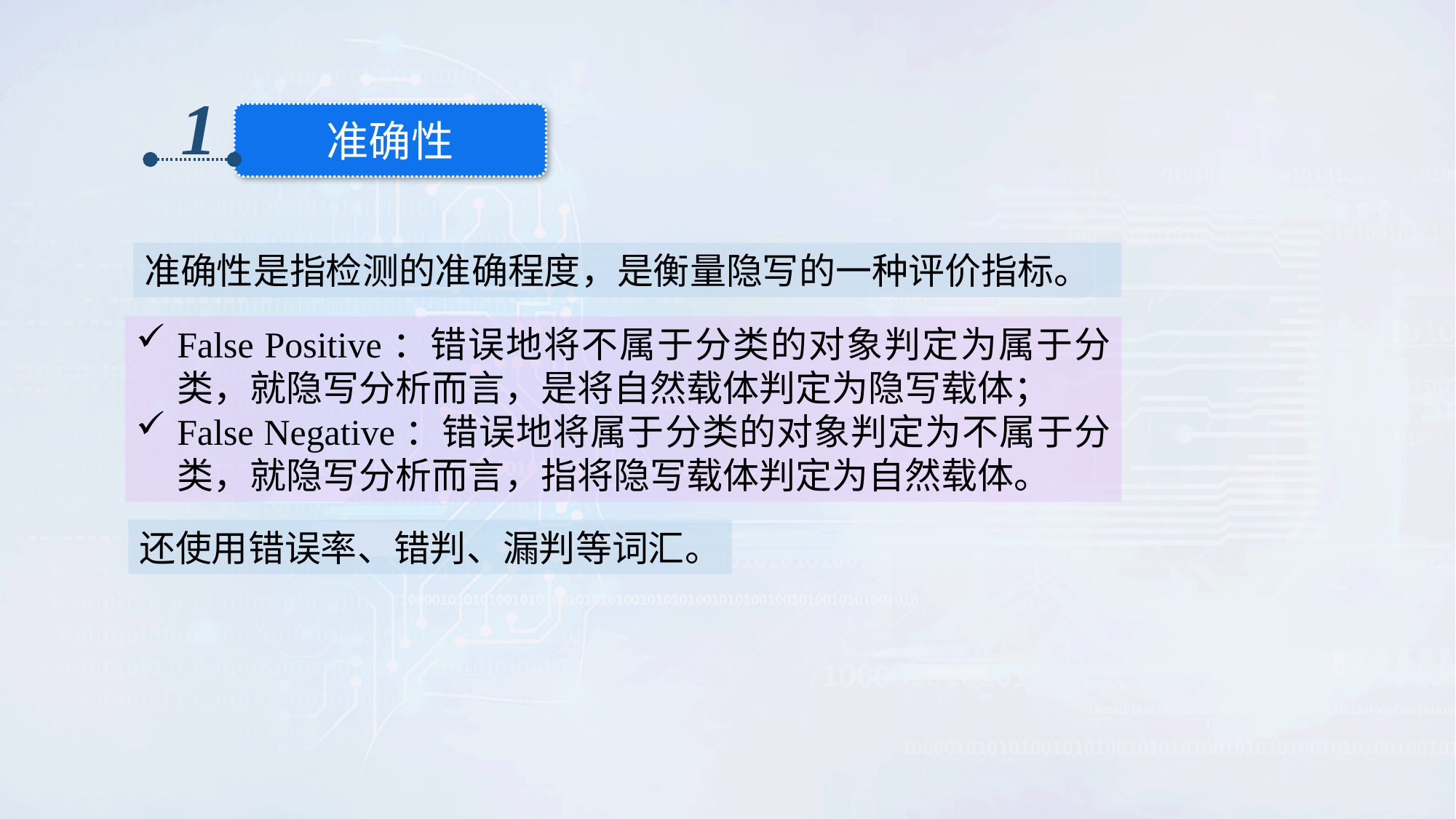

1

准确性
准确性是指检测的准确程度，是衡量隐写的一种评价指标。
False Positive：错误地将不属于分类的对象判定为属于分类，就隐写分析而言，是将自然载体判定为隐写载体；
False Negative：错误地将属于分类的对象判定为不属于分类，就隐写分析而言，指将隐写载体判定为自然载体。
还使用错误率、错判、漏判等词汇。